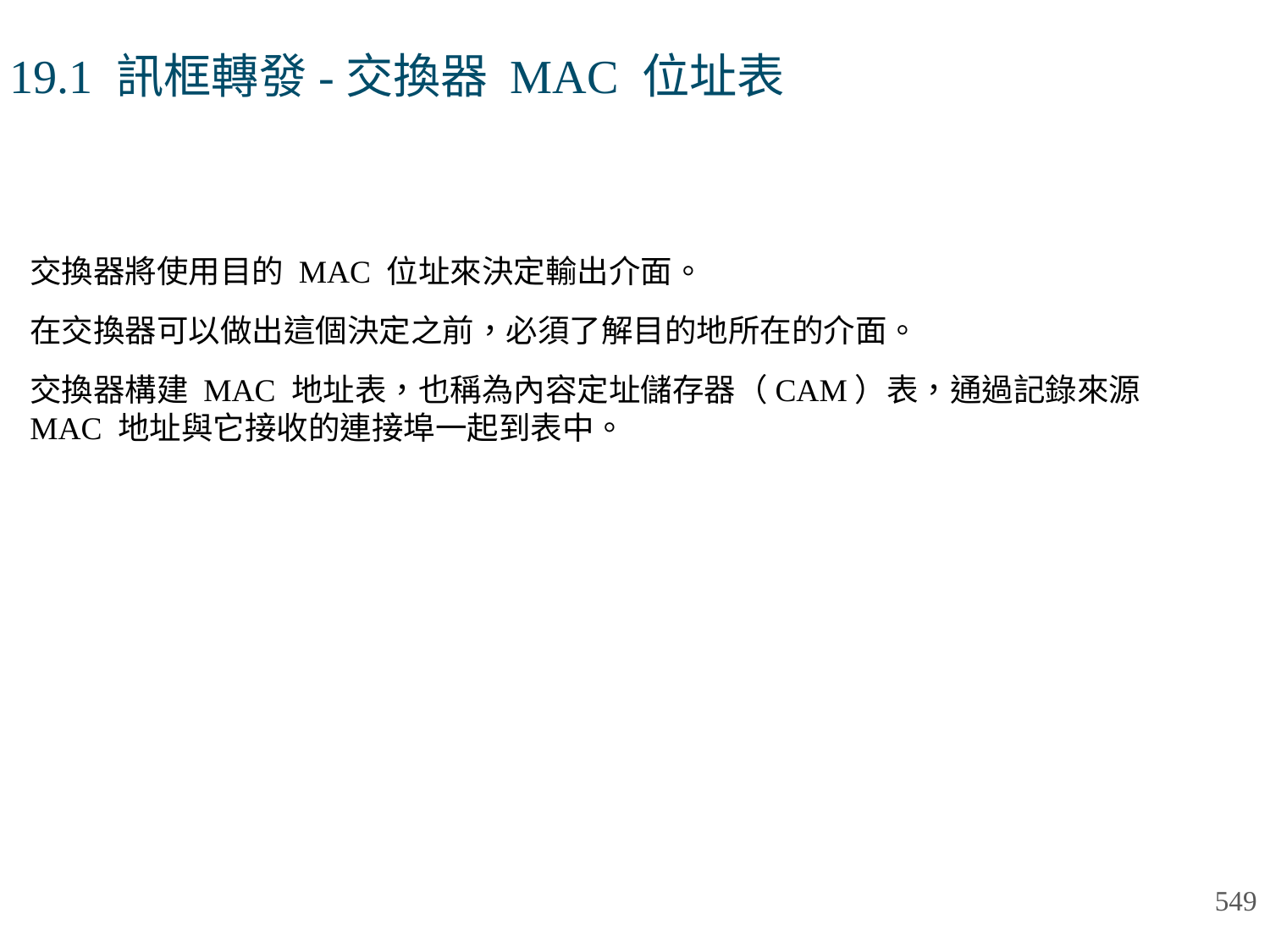

# 19.1 訊框轉發-交換器 MAC 位址表
交換器將使用目的 MAC 位址來決定輸出介面。
在交換器可以做出這個決定之前，必須了解目的地所在的介面。
交換器構建 MAC 地址表，也稱為內容定址儲存器（CAM）表，通過記錄來源 MAC 地址與它接收的連接埠一起到表中。
549